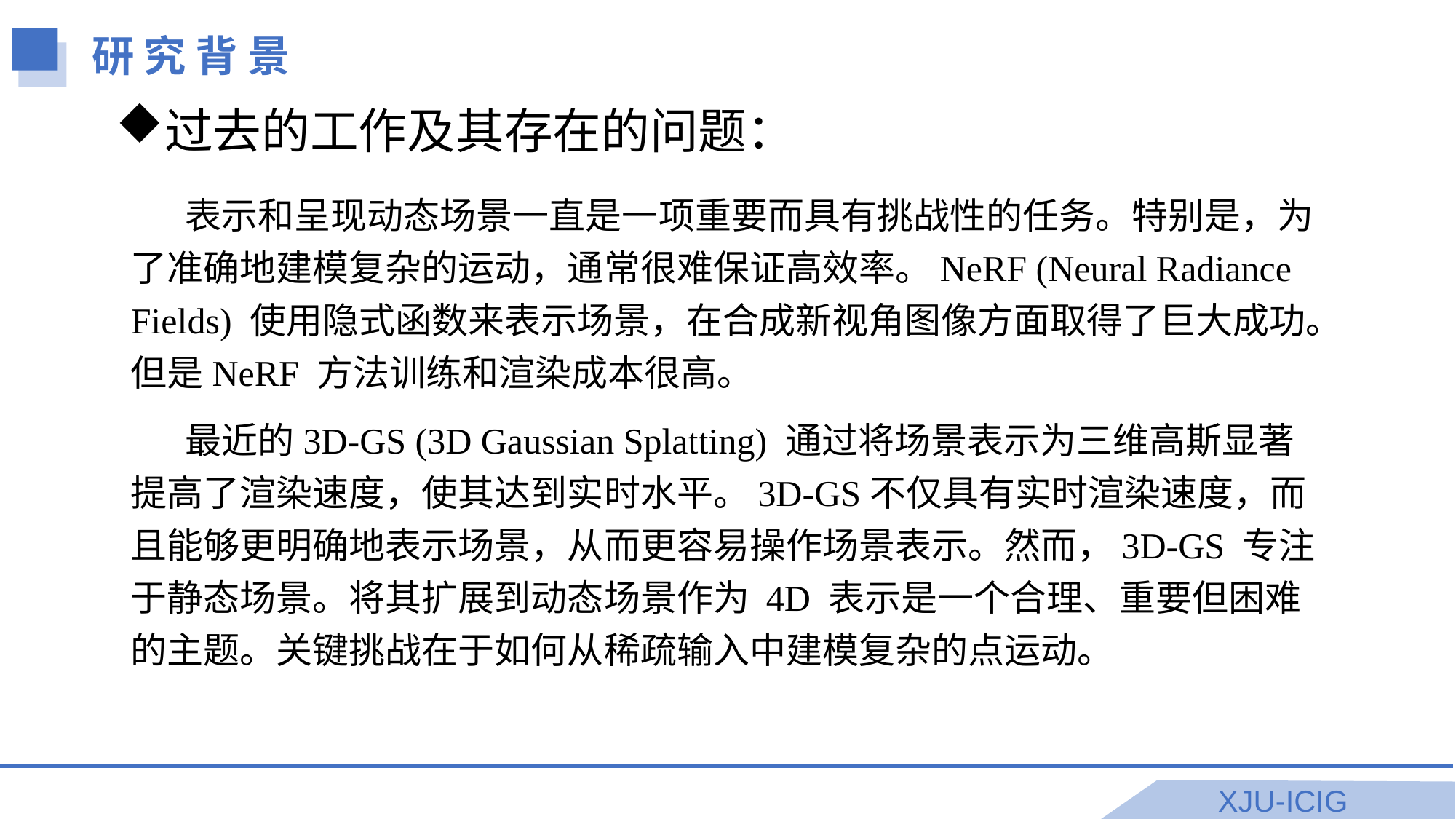

研 究 背 景

过去的工作及其存在的问题：
表示和呈现动态场景一直是一项重要而具有挑战性的任务。特别是，为了准确地建模复杂的运动，通常很难保证高效率。NeRF (Neural Radiance Fields) 使用隐式函数来表示场景，在合成新视角图像方面取得了巨大成功。但是NeRF 方法训练和渲染成本很高。
最近的3D-GS (3D Gaussian Splatting) 通过将场景表示为三维高斯显著提高了渲染速度，使其达到实时水平。3D-GS不仅具有实时渲染速度，而且能够更明确地表示场景，从而更容易操作场景表示。然而，3D-GS 专注于静态场景。将其扩展到动态场景作为 4D 表示是一个合理、重要但困难的主题。关键挑战在于如何从稀疏输入中建模复杂的点运动。
XJU-ICIG